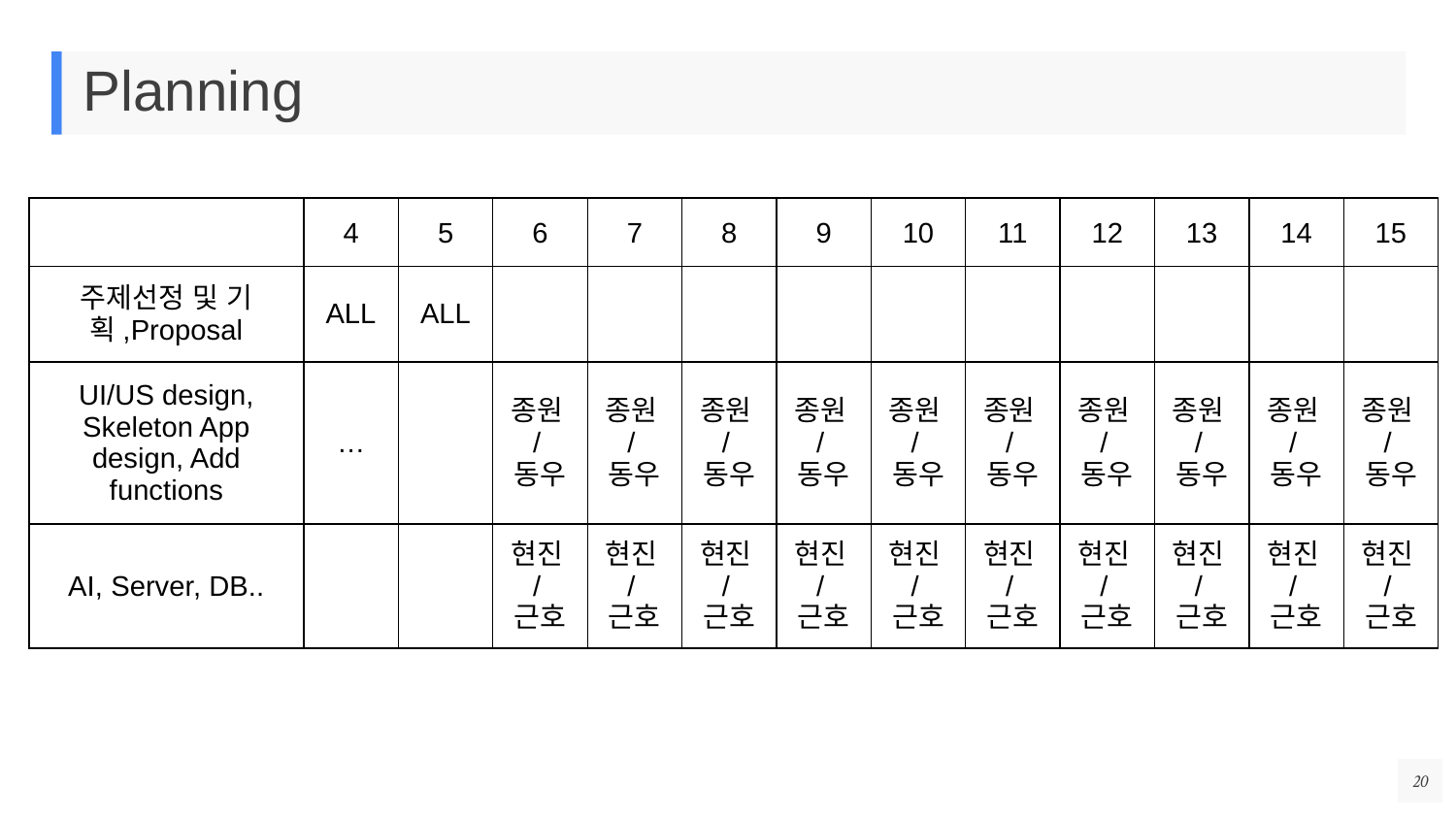

# Planning
|  | 4 | 5 | 6 | 7 | 8 | 9 | 10 | 11 | 12 | 13 | 14 | 15 |
| --- | --- | --- | --- | --- | --- | --- | --- | --- | --- | --- | --- | --- |
| 주제선정 및 기획,Proposal | ALL | ALL |  |  |  |  |  |  |  |  |  |  |
| UI/US design, Skeleton App design, Add functions | … |  | 종원/동우 | 종원/동우 | 종원/동우 | 종원/동우 | 종원/동우 | 종원/동우 | 종원/동우 | 종원/동우 | 종원/동우 | 종원/동우 |
| AI, Server, DB.. |  |  | 현진/근호 | 현진/근호 | 현진/근호 | 현진/근호 | 현진/근호 | 현진/근호 | 현진/근호 | 현진/근호 | 현진/근호 | 현진/근호 |
20